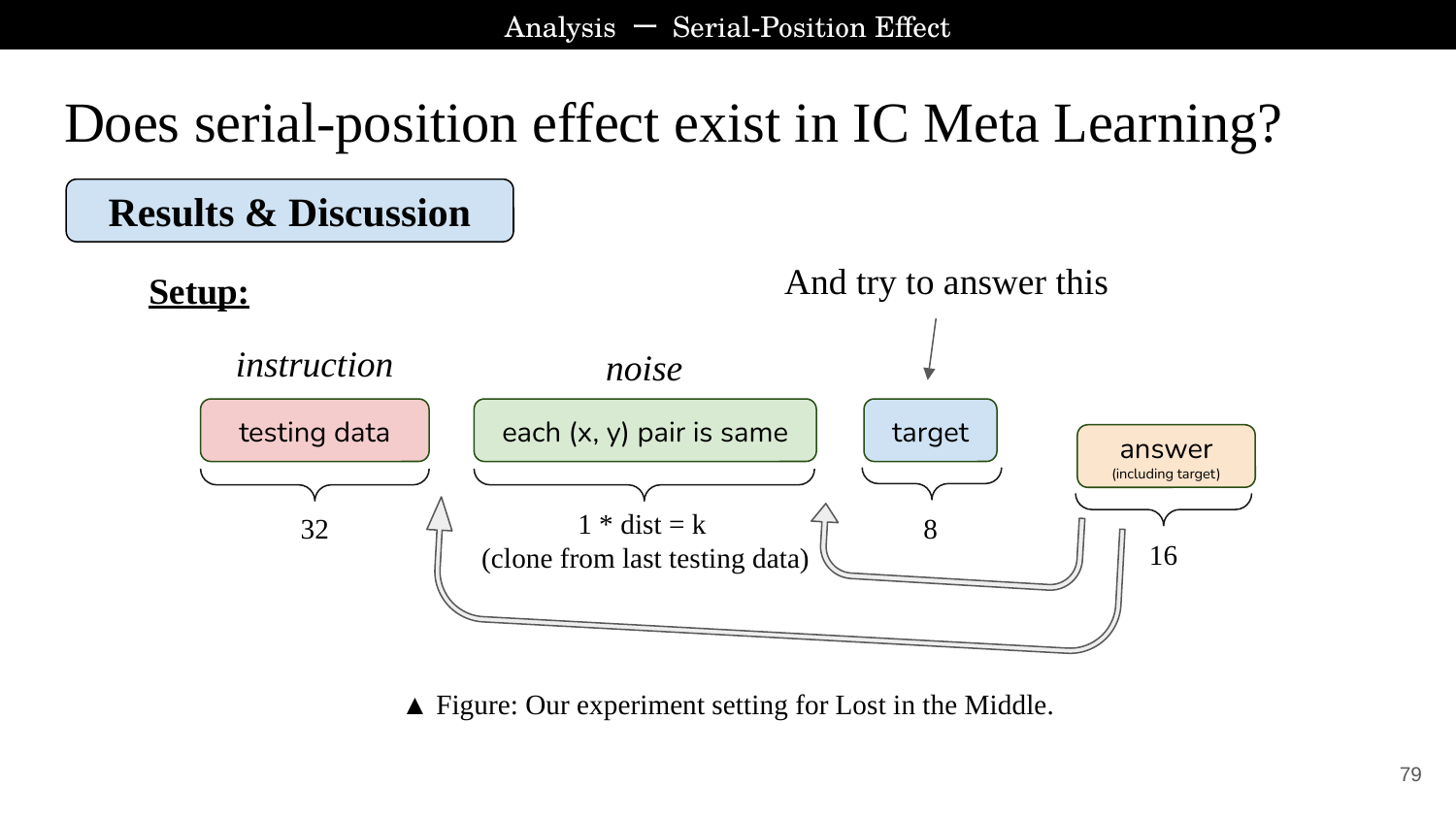

Analysis ー Serial-Position Effect
# Does serial-position effect exist in IC Meta Learning?
Results & Discussion
And try to answer this
Setup:

instruction
noise

testing data
each (x, y) pair is same
target

answer
(including target)
32
8
1 * dist = k
(clone from last testing data)

16
▲ Figure: Our experiment setting for Lost in the Middle.
79